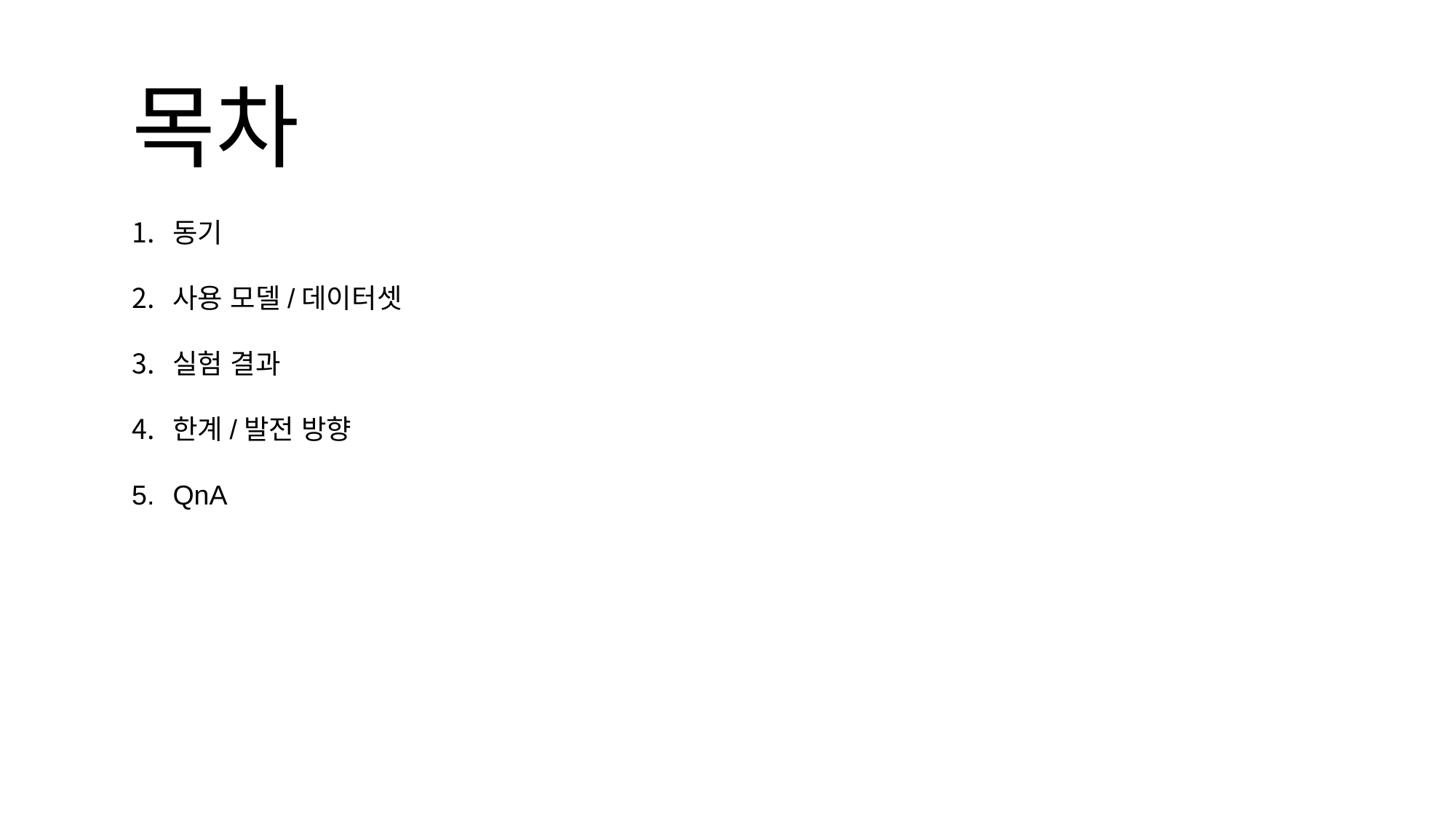

목차
동기

사용 모델/데이터셋

실험 결과

한계/발전 방향

QnA